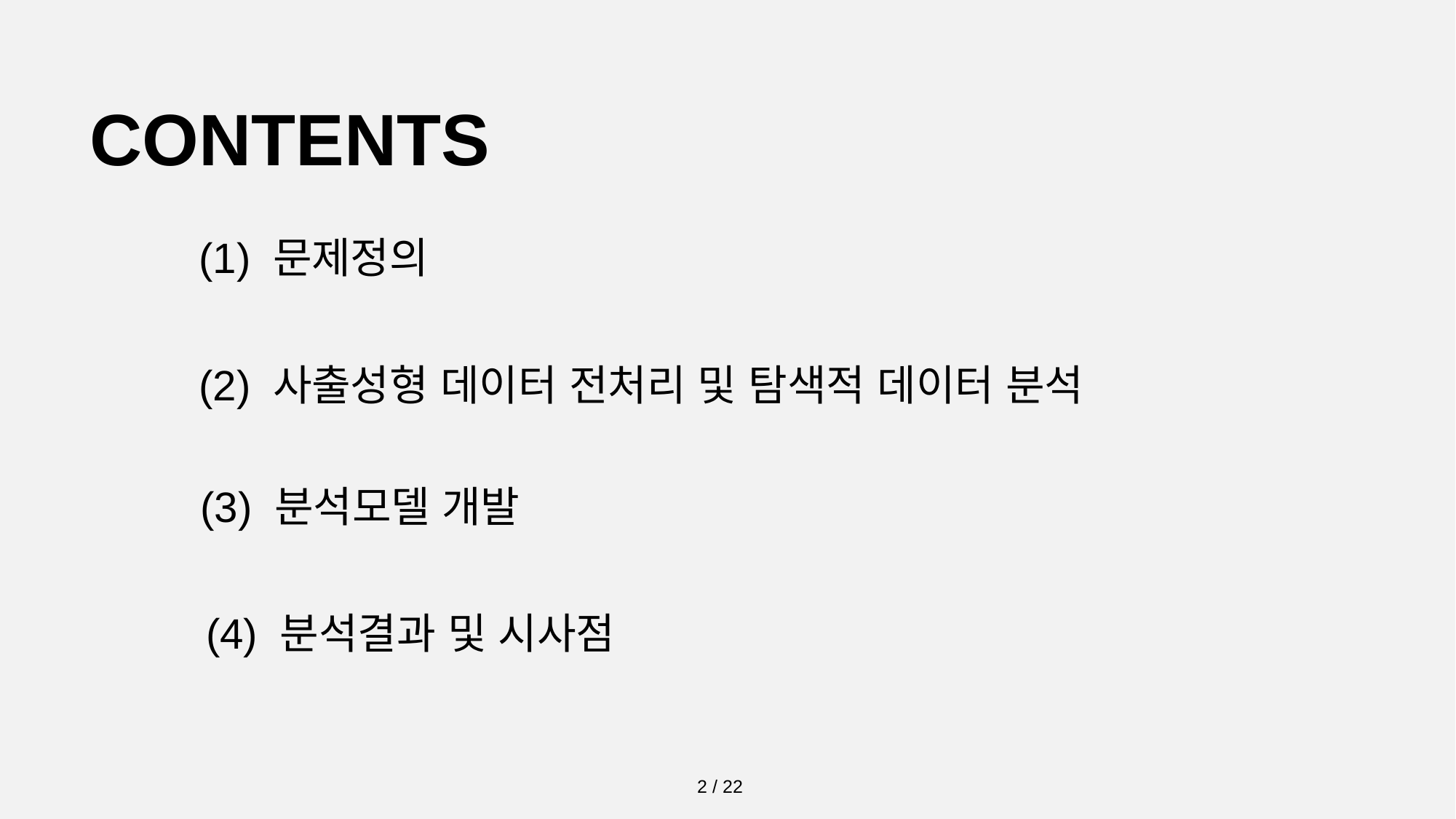

CONTENTS
(1) 문제정의
(2) 사출성형 데이터 전처리 및 탐색적 데이터 분석
(3) 분석모델 개발
(4) 분석결과 및 시사점